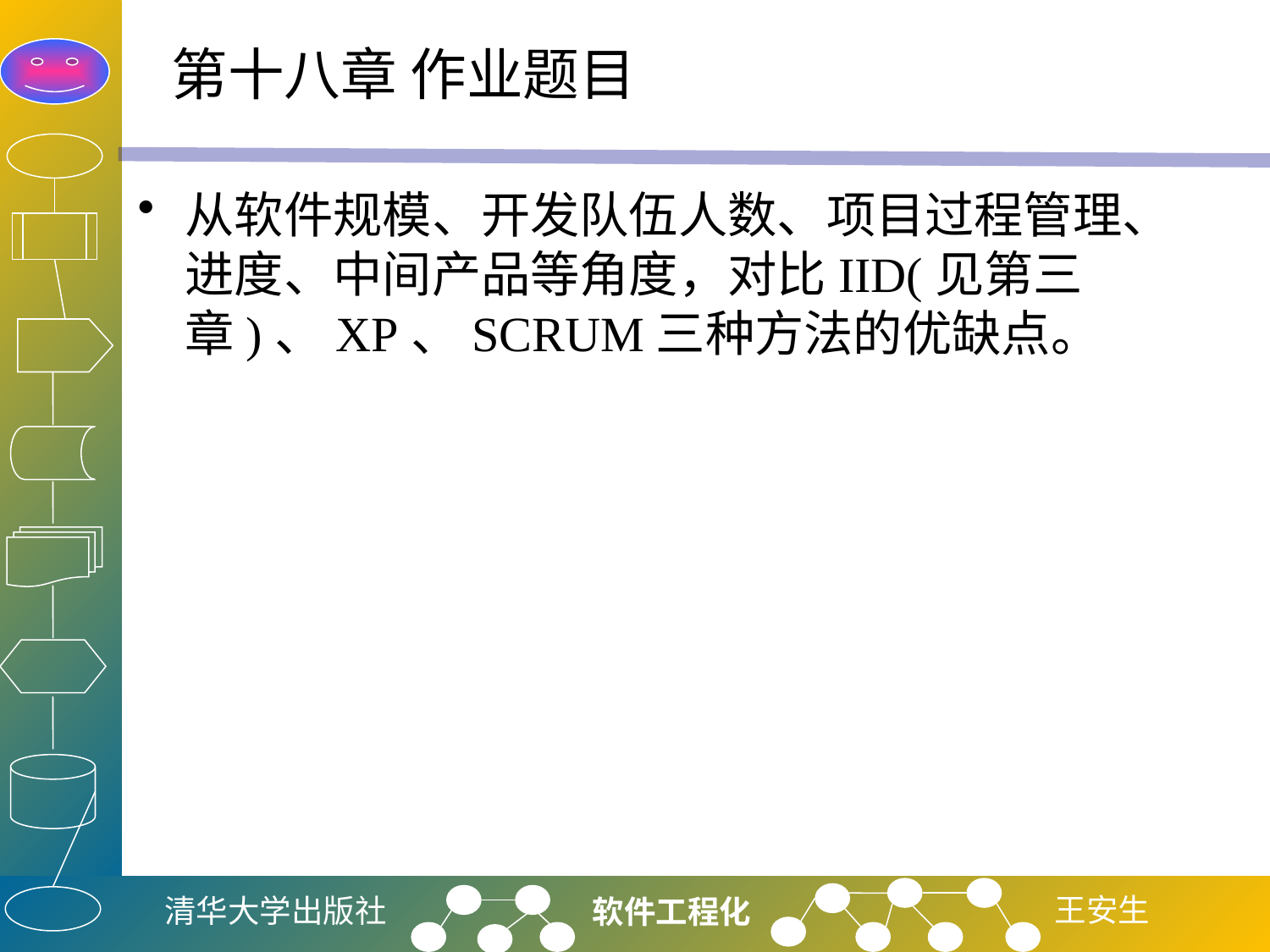

# 第十八章 作业题目
从软件规模、开发队伍人数、项目过程管理、进度、中间产品等角度，对比IID(见第三章)、XP、SCRUM三种方法的优缺点。